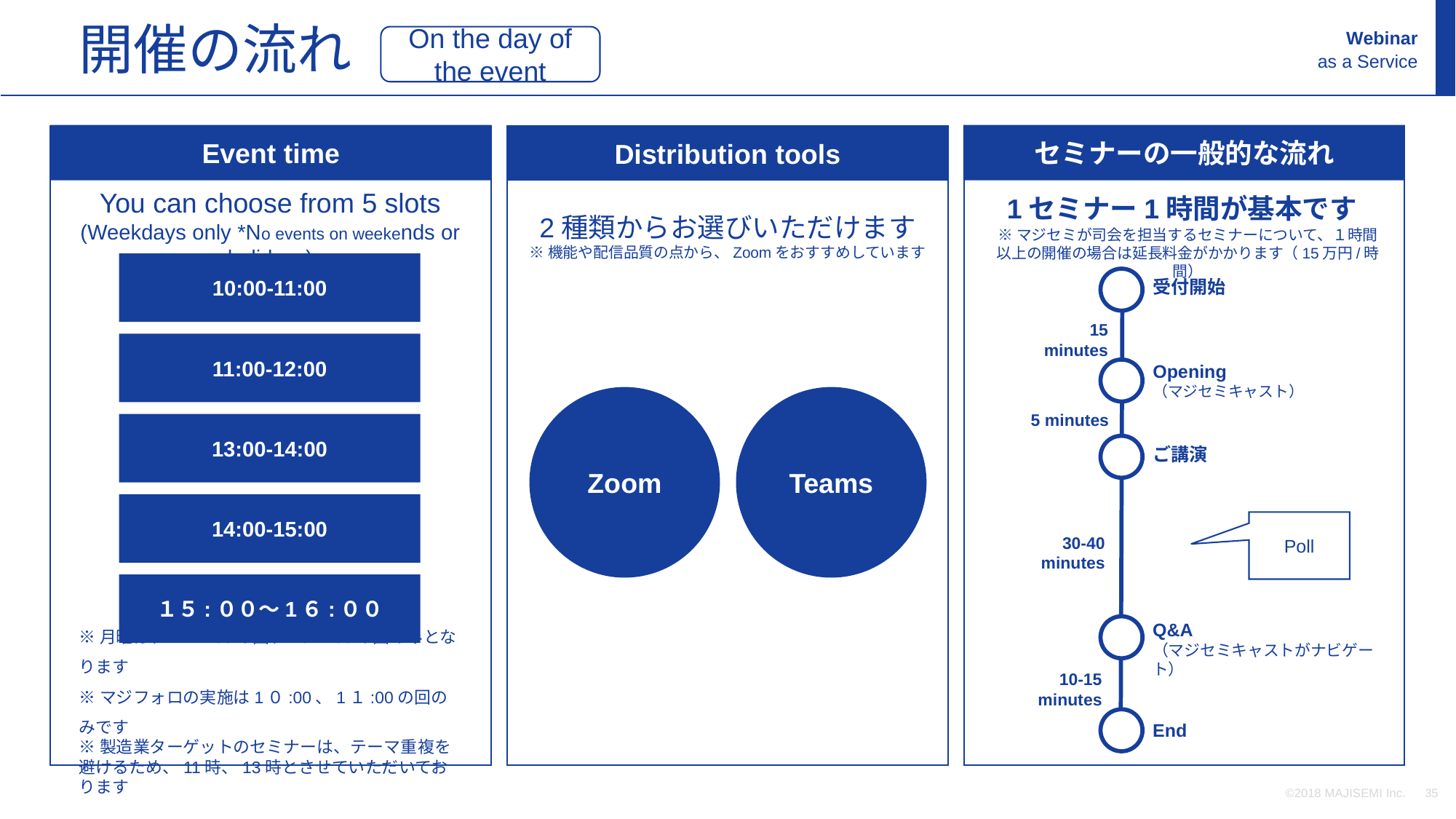

開催の流れ
Webinar
as a Service
On the day of the event
セミナーの一般的な流れ
Event time
Distribution tools

You can choose from 5 slots
(Weekdays only *No events on weekends or holidays)
1セミナー1時間が基本です
2種類からお選びいただけます
※機能や配信品質の点から、Zoomをおすすめしています
※マジセミが司会を担当するセミナーについて、１時間以上の開催の場合は延長料金がかかります（15万円/時間）
10:00-11:00

受付開始
15 minutes
Opening
（マジセミキャスト）

5 minutes

ご講演
Poll
Q&A
（マジセミキャストがナビゲート）

End
11:00-12:00
Teams
Zoom
13:00-14:00
14:00-15:00
30-40 minutes
１５:００～1６:００
※月曜は、14：00の回、15：00の回のみとなります
※マジフォロの実施は1０:00、1１:00の回のみです
※製造業ターゲットのセミナーは、テーマ重複を避けるため、11時、13時とさせていただいております
10-15 minutes
©2018 MAJISEMI Inc.
35